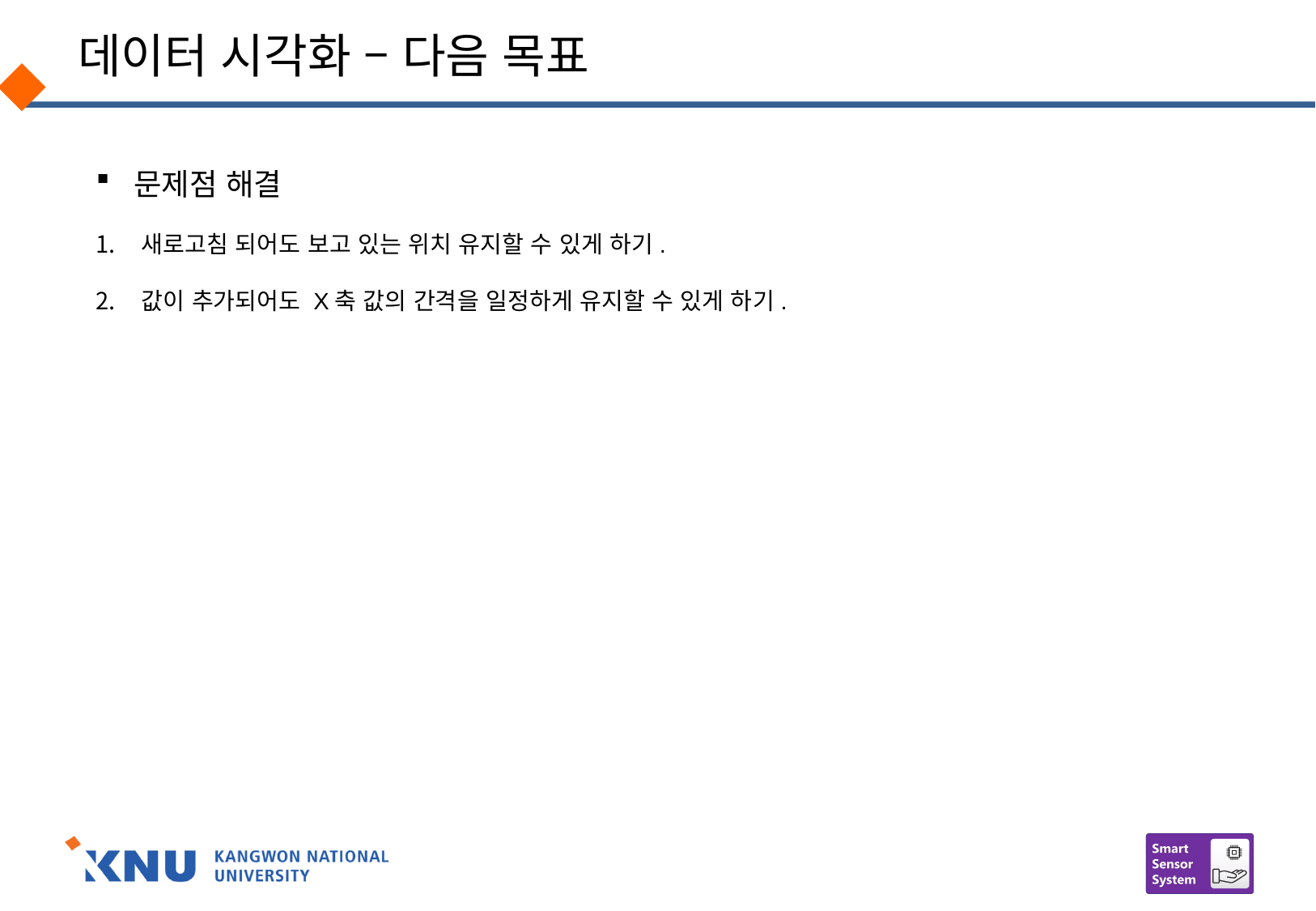

# 데이터 시각화 – 다음 목표
문제점 해결

새로고침 되어도 보고 있는 위치 유지할 수 있게 하기.

값이 추가되어도 X축 값의 간격을 일정하게 유지할 수 있게 하기.